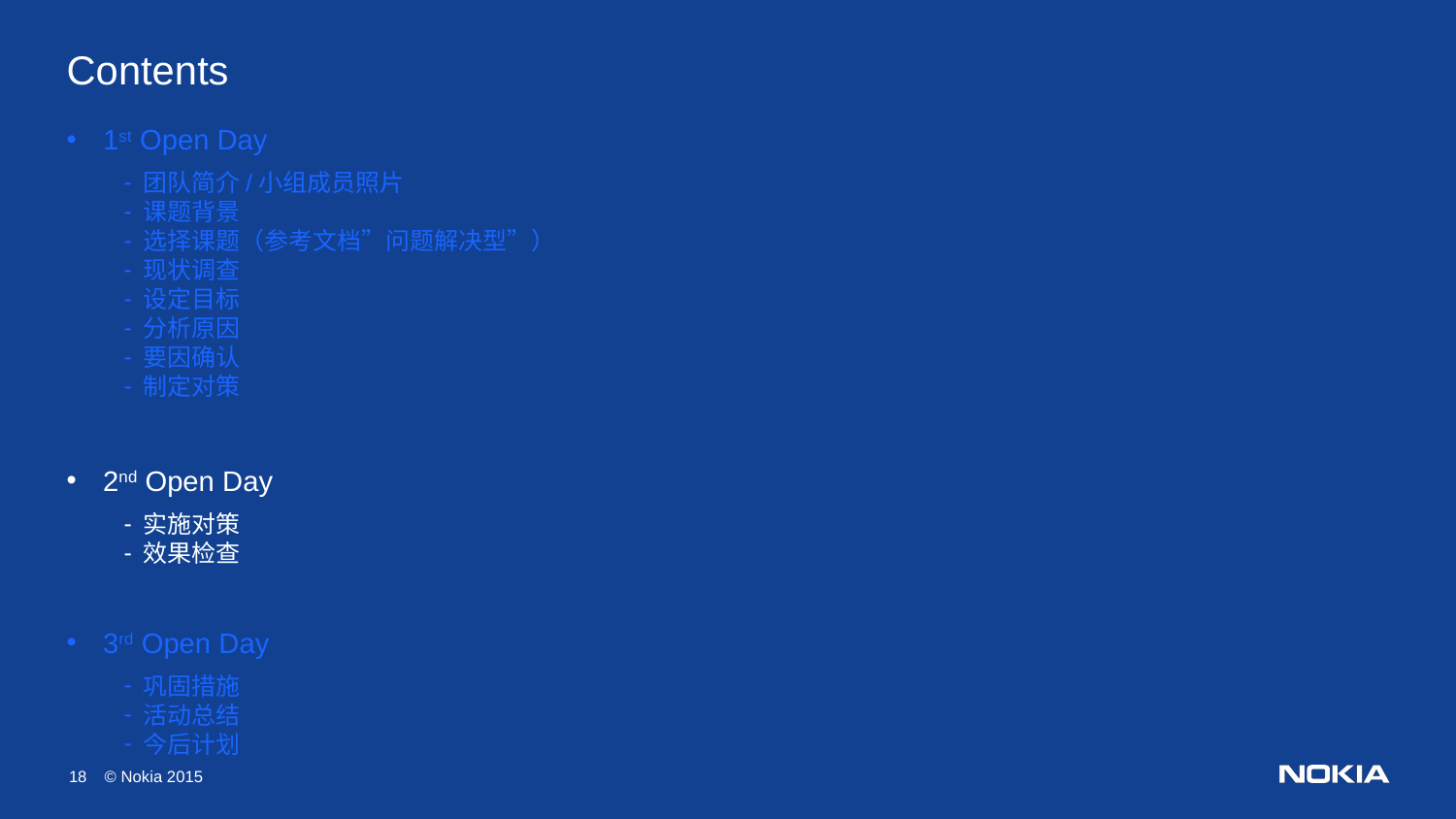

# Contents
1st Open Day
 团队简介/小组成员照片
 课题背景
 选择课题（参考文档”问题解决型”）
 现状调查
 设定目标
 分析原因
 要因确认
 制定对策

2nd Open Day
 实施对策
 效果检查

3rd Open Day
 巩固措施
 活动总结
 今后计划